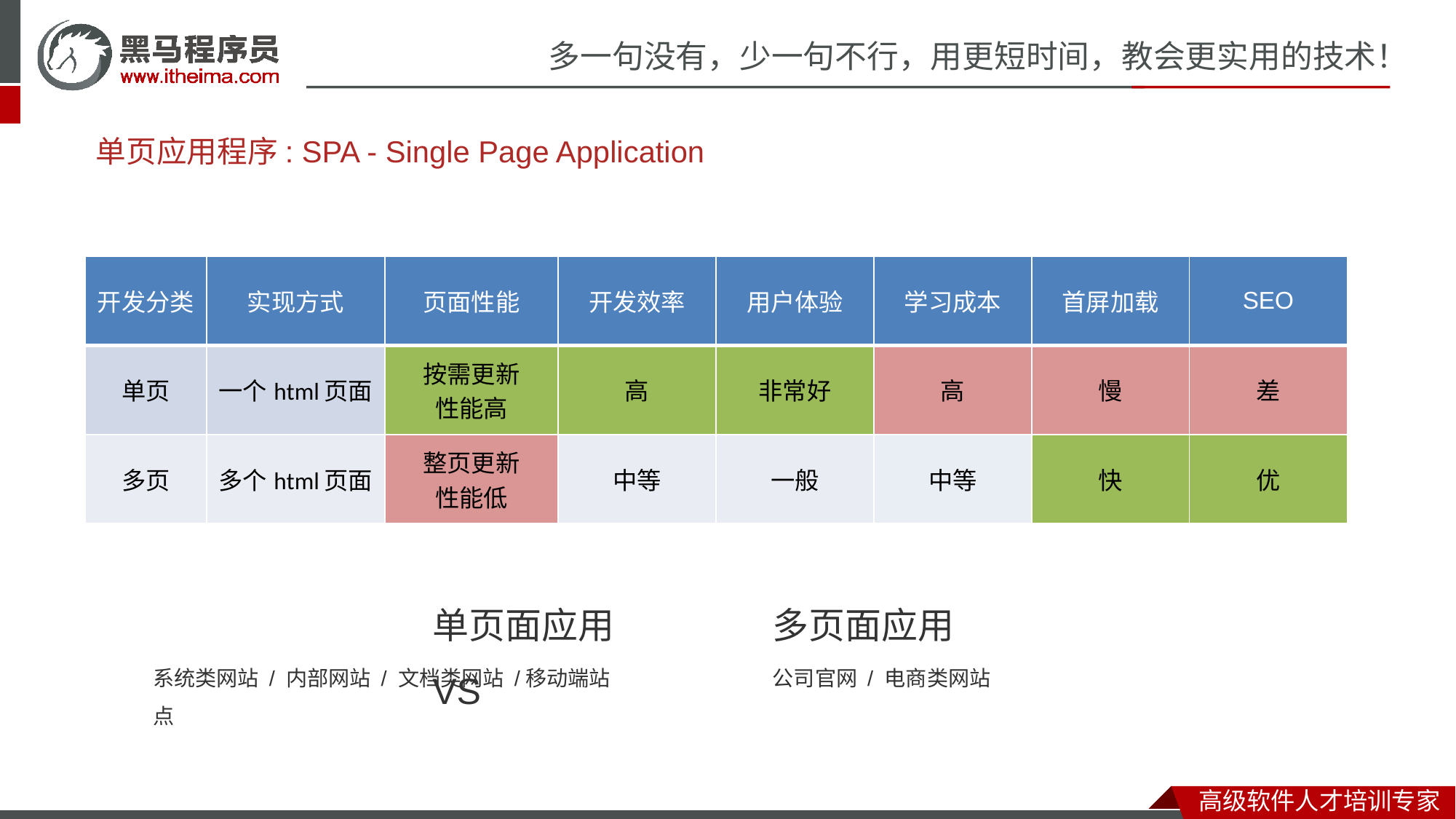

# 单页应用程序: SPA - Single Page Application
| 开发分类 | 实现方式 | 页面性能 | 开发效率 | 用户体验 | 学习成本 | 首屏加载 | SEO |
| --- | --- | --- | --- | --- | --- | --- | --- |
| 单页 | 一个html页面 | 按需更新 性能高 | 高 | 非常好 | 高 | 慢 | 差 |
| 多页 | 多个html页面 | 整页更新 性能低 | 中等 | 一般 | 中等 | 快 | 优 |
单页面应用      VS
多页面应用
系统类网站 / 内部网站 / 文档类网站 /移动端站点
公司官网 / 电商类网站